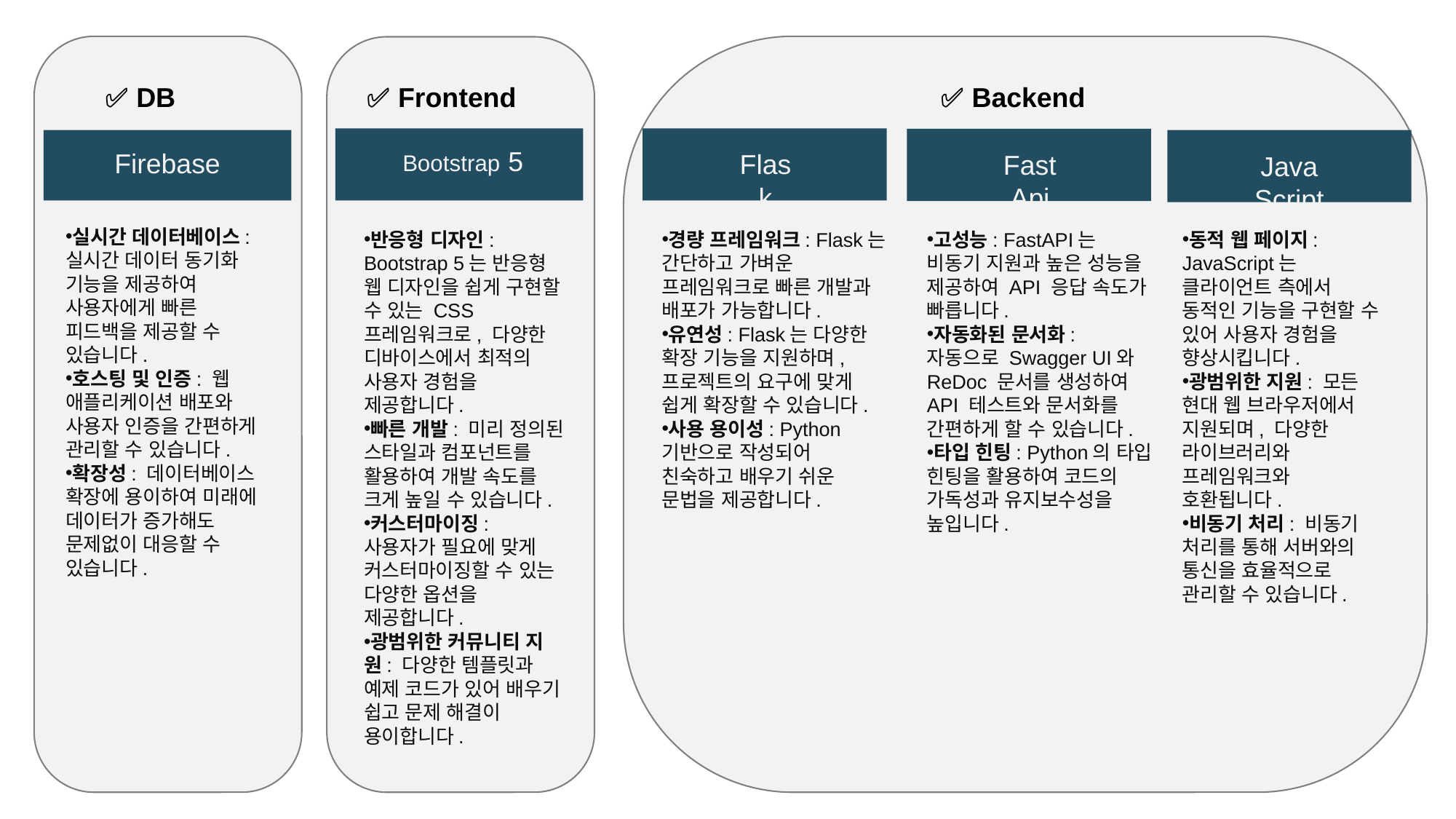

✅ Frontend
✅ Backend
✅ DB

Bootstrap 5
Firebase
Flask
Fast Api
Java Script
실시간 데이터베이스: 실시간 데이터 동기화 기능을 제공하여 사용자에게 빠른 피드백을 제공할 수 있습니다.
호스팅 및 인증: 웹 애플리케이션 배포와 사용자 인증을 간편하게 관리할 수 있습니다.
확장성: 데이터베이스 확장에 용이하여 미래에 데이터가 증가해도 문제없이 대응할 수 있습니다.
반응형 디자인: Bootstrap 5는 반응형 웹 디자인을 쉽게 구현할 수 있는 CSS 프레임워크로, 다양한 디바이스에서 최적의 사용자 경험을 제공합니다.
빠른 개발: 미리 정의된 스타일과 컴포넌트를 활용하여 개발 속도를 크게 높일 수 있습니다.
커스터마이징: 사용자가 필요에 맞게 커스터마이징할 수 있는 다양한 옵션을 제공합니다.
광범위한 커뮤니티 지원: 다양한 템플릿과 예제 코드가 있어 배우기 쉽고 문제 해결이 용이합니다.
경량 프레임워크: Flask는 간단하고 가벼운 프레임워크로 빠른 개발과 배포가 가능합니다.
유연성: Flask는 다양한 확장 기능을 지원하며, 프로젝트의 요구에 맞게 쉽게 확장할 수 있습니다.
사용 용이성: Python 기반으로 작성되어 친숙하고 배우기 쉬운 문법을 제공합니다.
고성능: FastAPI는 비동기 지원과 높은 성능을 제공하여 API 응답 속도가 빠릅니다.
자동화된 문서화: 자동으로 Swagger UI와 ReDoc 문서를 생성하여 API 테스트와 문서화를 간편하게 할 수 있습니다.
타입 힌팅: Python의 타입 힌팅을 활용하여 코드의 가독성과 유지보수성을 높입니다.
동적 웹 페이지: JavaScript는 클라이언트 측에서 동적인 기능을 구현할 수 있어 사용자 경험을 향상시킵니다.
광범위한 지원: 모든 현대 웹 브라우저에서 지원되며, 다양한 라이브러리와 프레임워크와 호환됩니다.
비동기 처리: 비동기 처리를 통해 서버와의 통신을 효율적으로 관리할 수 있습니다.